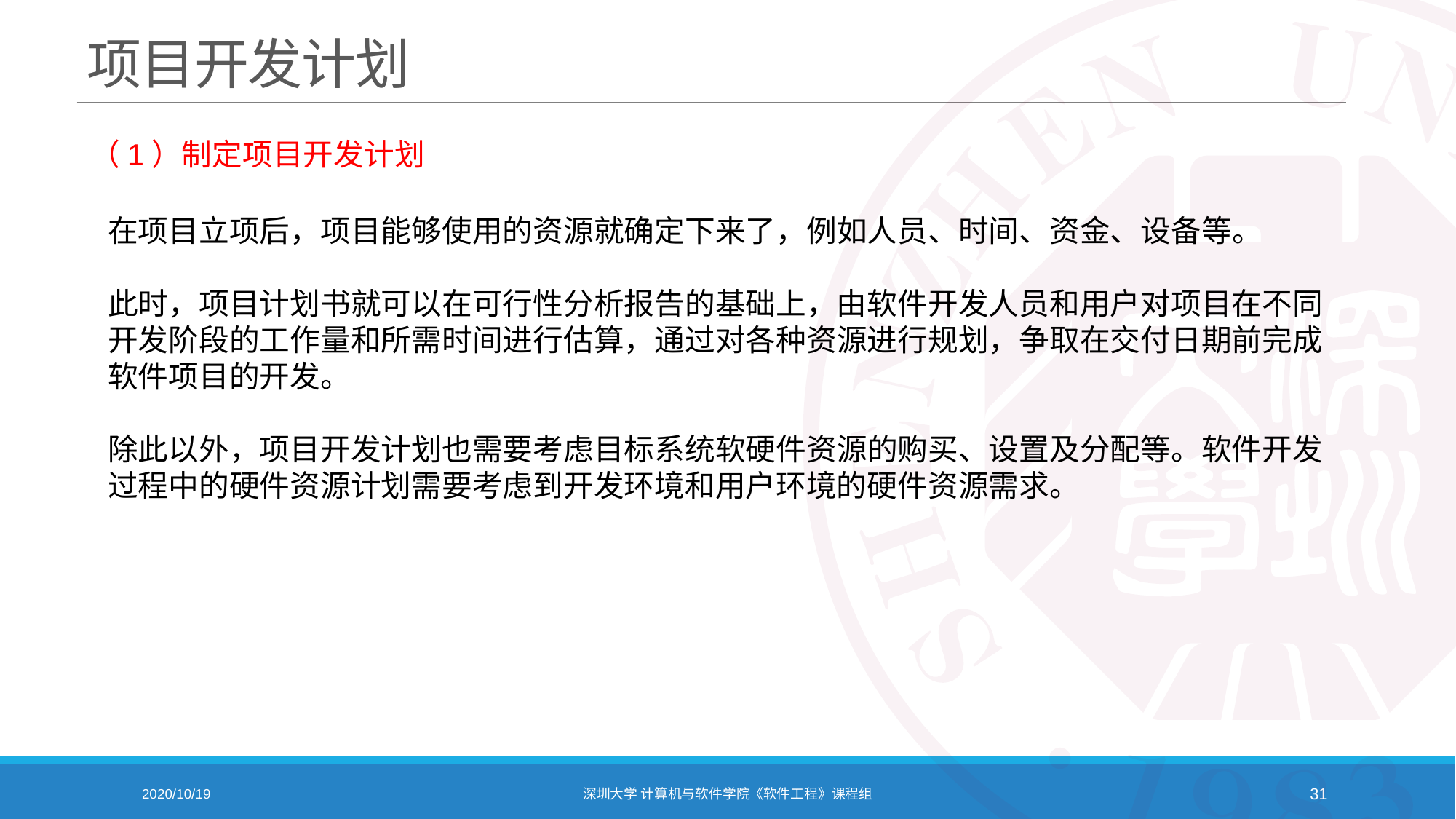

# 项目开发计划
（1）制定项目开发计划
在项目立项后，项目能够使用的资源就确定下来了，例如人员、时间、资金、设备等。

此时，项目计划书就可以在可行性分析报告的基础上，由软件开发人员和用户对项目在不同开发阶段的工作量和所需时间进行估算，通过对各种资源进行规划，争取在交付日期前完成软件项目的开发。

除此以外，项目开发计划也需要考虑目标系统软硬件资源的购买、设置及分配等。软件开发过程中的硬件资源计划需要考虑到开发环境和用户环境的硬件资源需求。
2020/10/19
深圳大学 计算机与软件学院《软件工程》课程组
31